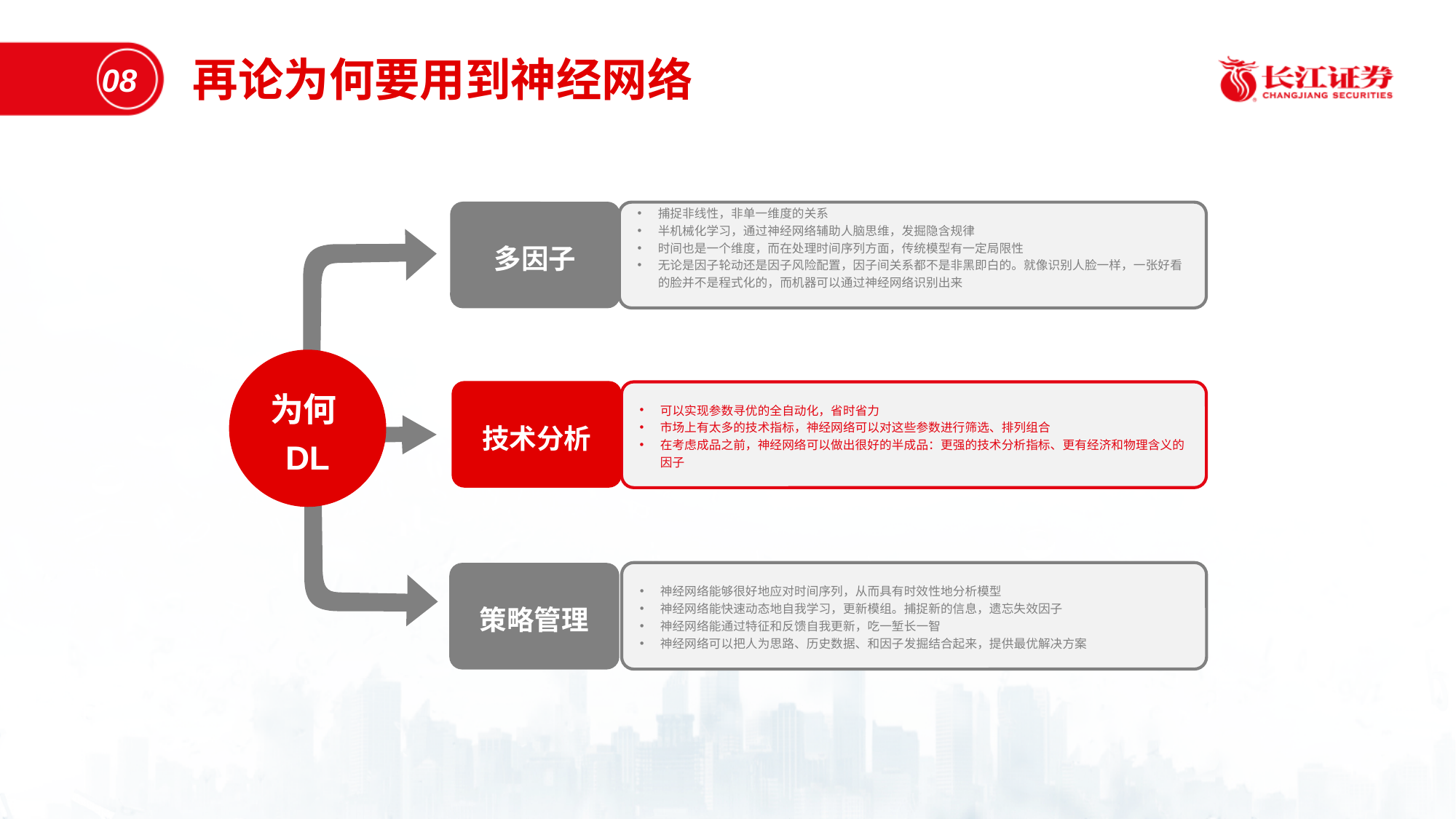

再论为何要用到神经网络
08
多因子
捕捉非线性，非单一维度的关系
半机械化学习，通过神经网络辅助人脑思维，发掘隐含规律
时间也是一个维度，而在处理时间序列方面，传统模型有一定局限性
无论是因子轮动还是因子风险配置，因子间关系都不是非黑即白的。就像识别人脸一样，一张好看的脸并不是程式化的，而机器可以通过神经网络识别出来

为何DL

技术分析
可以实现参数寻优的全自动化，省时省力
市场上有太多的技术指标，神经网络可以对这些参数进行筛选、排列组合
在考虑成品之前，神经网络可以做出很好的半成品：更强的技术分析指标、更有经济和物理含义的因子

神经网络能够很好地应对时间序列，从而具有时效性地分析模型
神经网络能快速动态地自我学习，更新模组。捕捉新的信息，遗忘失效因子
神经网络能通过特征和反馈自我更新，吃一堑长一智
神经网络可以把人为思路、历史数据、和因子发掘结合起来，提供最优解决方案
策略管理